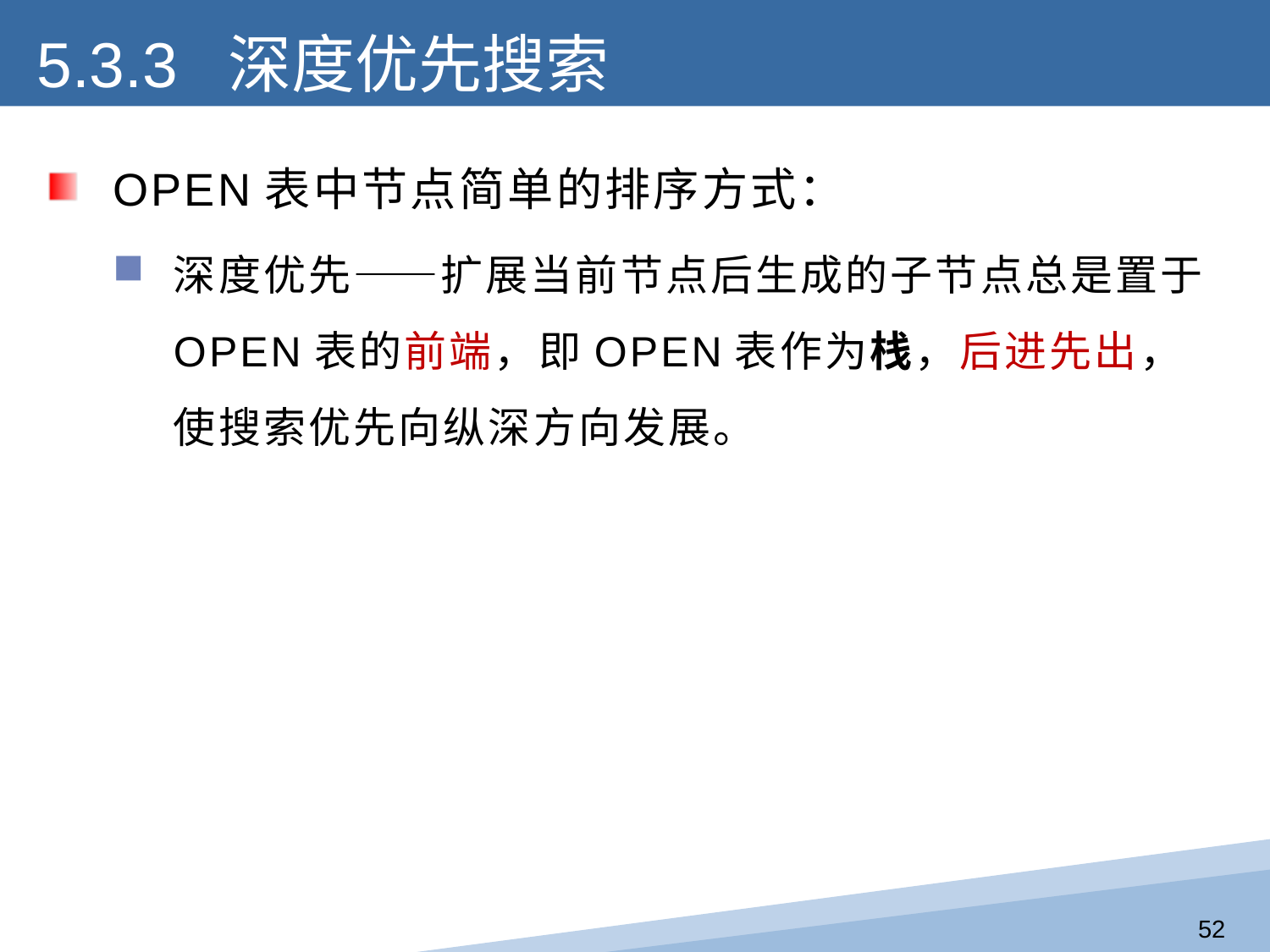

5.3.3  深度优先搜索
OPEN表中节点简单的排序方式：
深度优先——扩展当前节点后生成的子节点总是置于OPEN表的前端，即OPEN表作为栈，后进先出，使搜索优先向纵深方向发展。

52